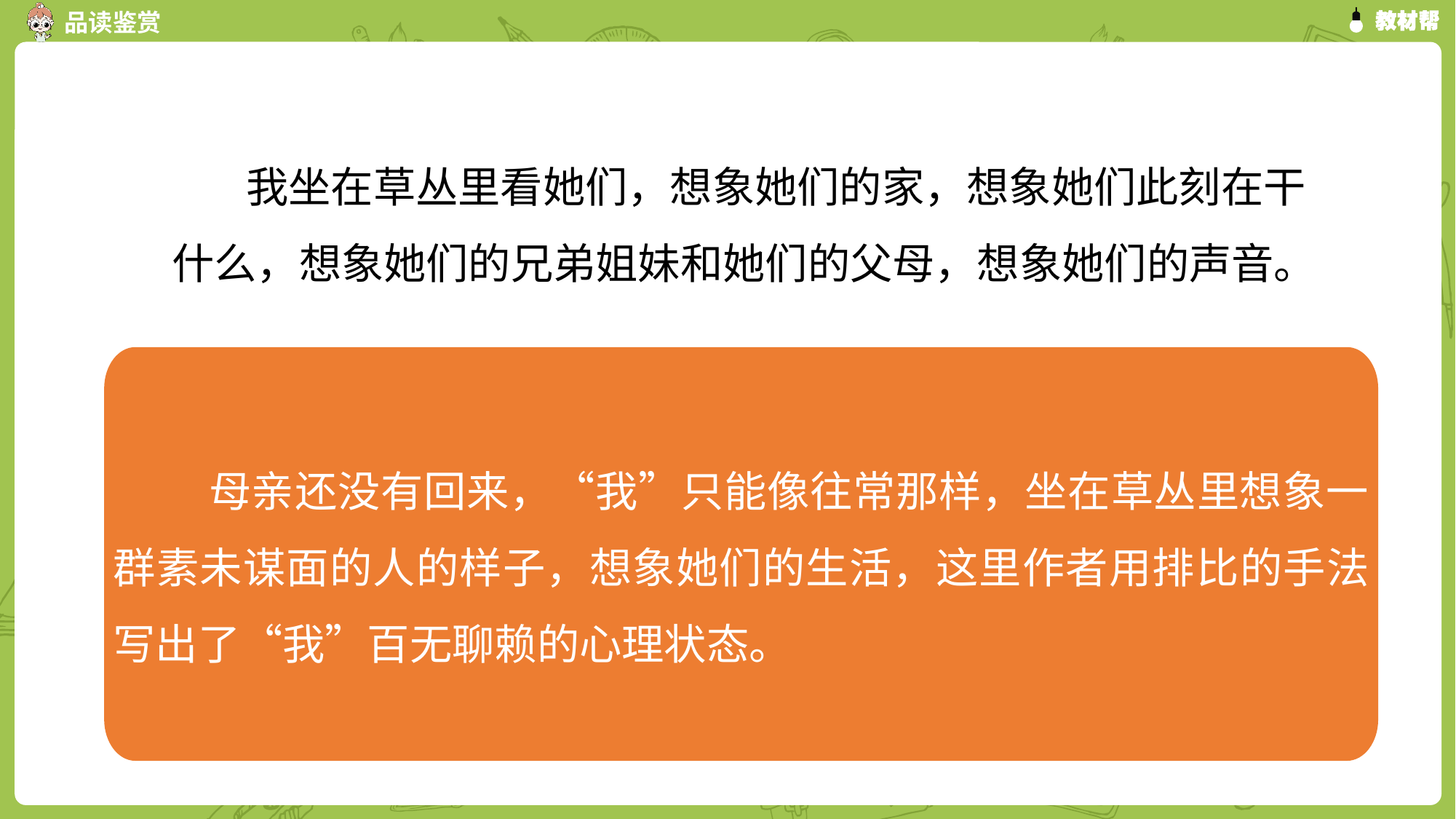

我坐在草丛里看她们，想象她们的家，想象她们此刻在干什么，想象她们的兄弟姐妹和她们的父母，想象她们的声音。
   母亲还没有回来，“我”只能像往常那样，坐在草丛里想象一群素未谋面的人的样子，想象她们的生活，这里作者用排比的手法写出了“我”百无聊赖的心理状态。